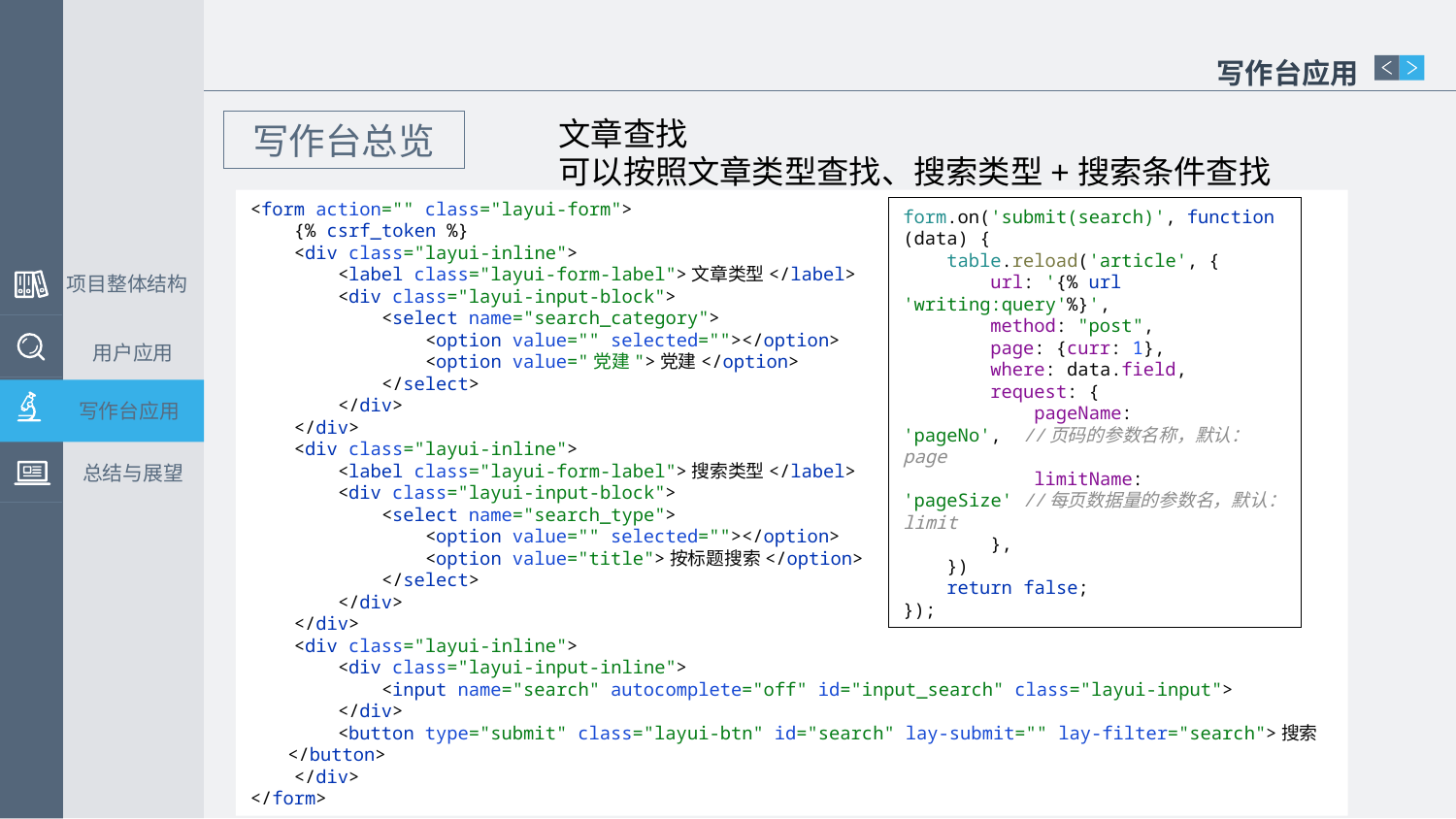

写作台应用

文章查找
可以按照文章类型查找、搜索类型+搜索条件查找
写作台总览
<form action="" class="layui-form">
    {% csrf_token %}
    <div class="layui-inline">
        <label class="layui-form-label">文章类型</label>
        <div class="layui-input-block">
            <select name="search_category">
                <option value="" selected=""></option>
                <option value="党建">党建</option>
            </select>
        </div>
    </div>
    <div class="layui-inline">
        <label class="layui-form-label">搜索类型</label>
        <div class="layui-input-block">
            <select name="search_type">
                <option value="" selected=""></option>
                <option value="title">按标题搜索</option>
            </select>
        </div>
    </div>
    <div class="layui-inline">
        <div class="layui-input-inline">
            <input name="search" autocomplete="off" id="input_search" class="layui-input">
        </div>
        <button type="submit" class="layui-btn" id="search" lay-submit="" lay-filter="search">搜索
        </button>
    </div>
</form>
form.on('submit(search)', function (data) {
    table.reload('article', {
        url: '{% url 'writing:query'%}',
        method: "post",
        page: {curr: 1},
        where: data.field,
        request: {
            pageName: 'pageNo',  //页码的参数名称，默认：page
            limitName: 'pageSize' //每页数据量的参数名，默认：limit
        },
    })
    return false;
});
项目整体结构

用户应用

写作台应用

总结与展望